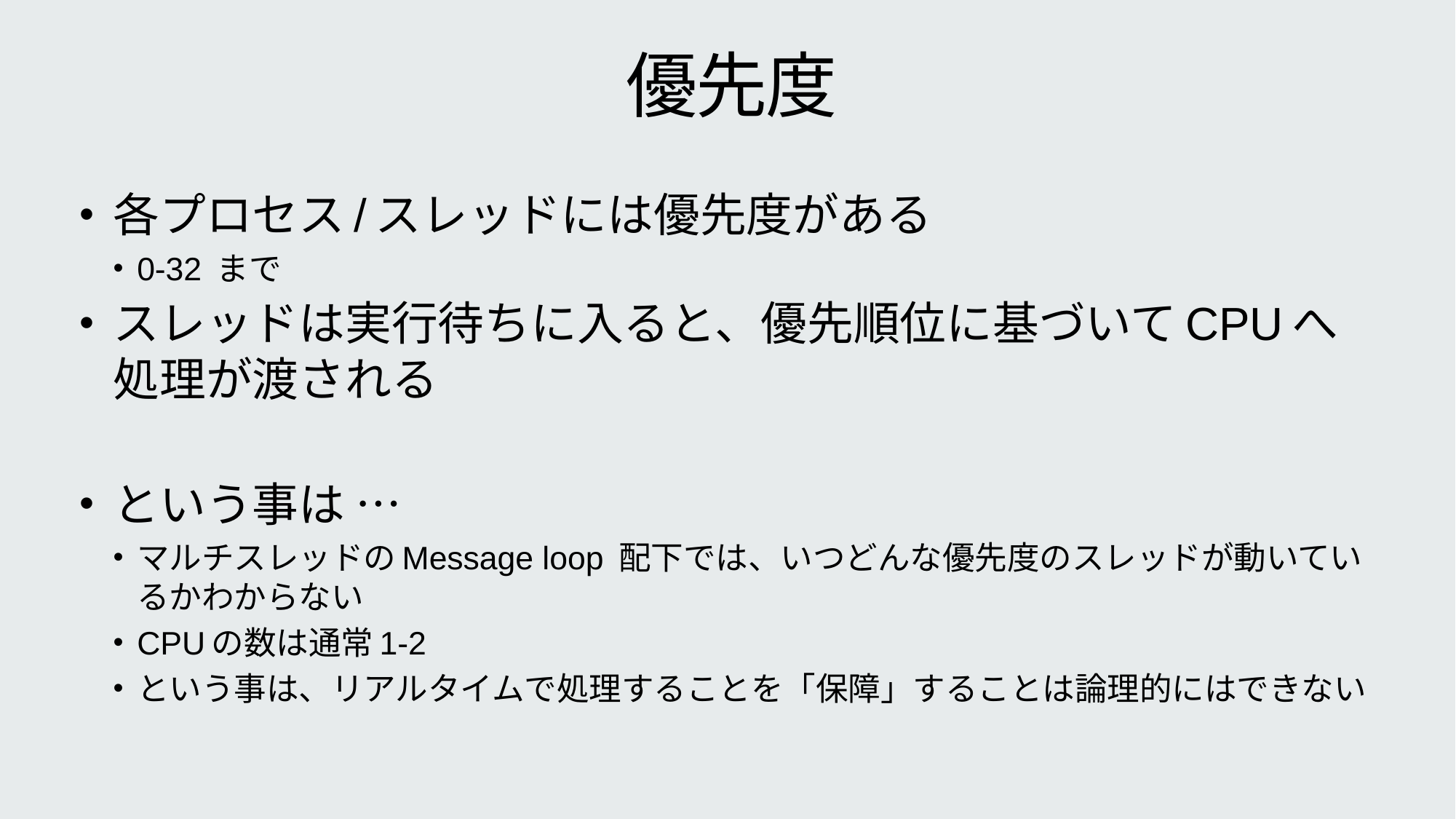

# 優先度
各プロセス/スレッドには優先度がある
0-32 まで
スレッドは実行待ちに入ると、優先順位に基づいてCPUへ処理が渡される

という事は …
マルチスレッドのMessage loop 配下では、いつどんな優先度のスレッドが動いているかわからない
CPUの数は通常1-2
という事は、リアルタイムで処理することを「保障」することは論理的にはできない